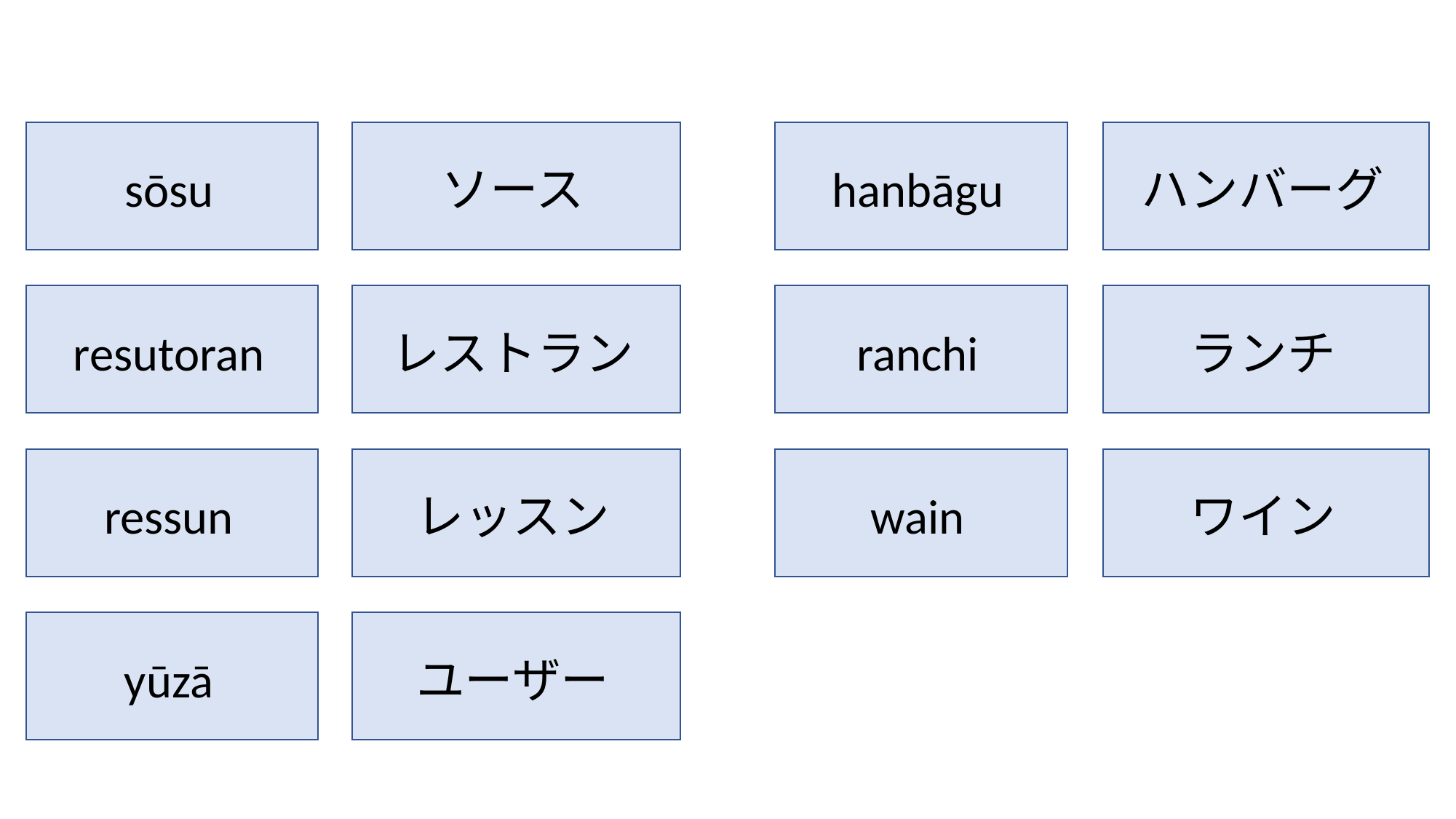

sōsu
ソース
hanbāgu
ハンバーグ
resutoran
レストラン
ranchi
ランチ
ressun
レッスン
wain
ワイン
yūzā
ユーザー